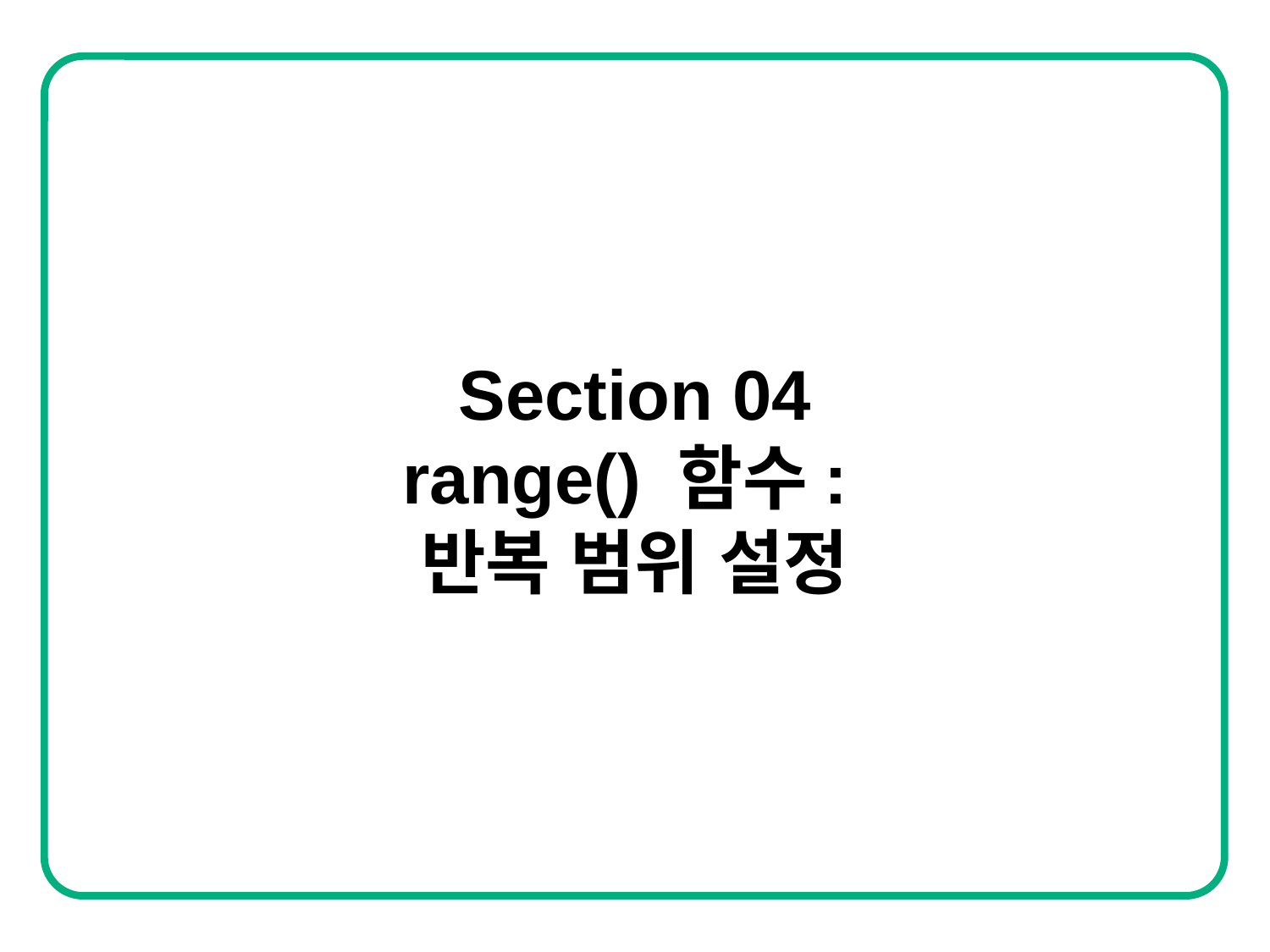

Section 04
range() 함수:
반복 범위 설정